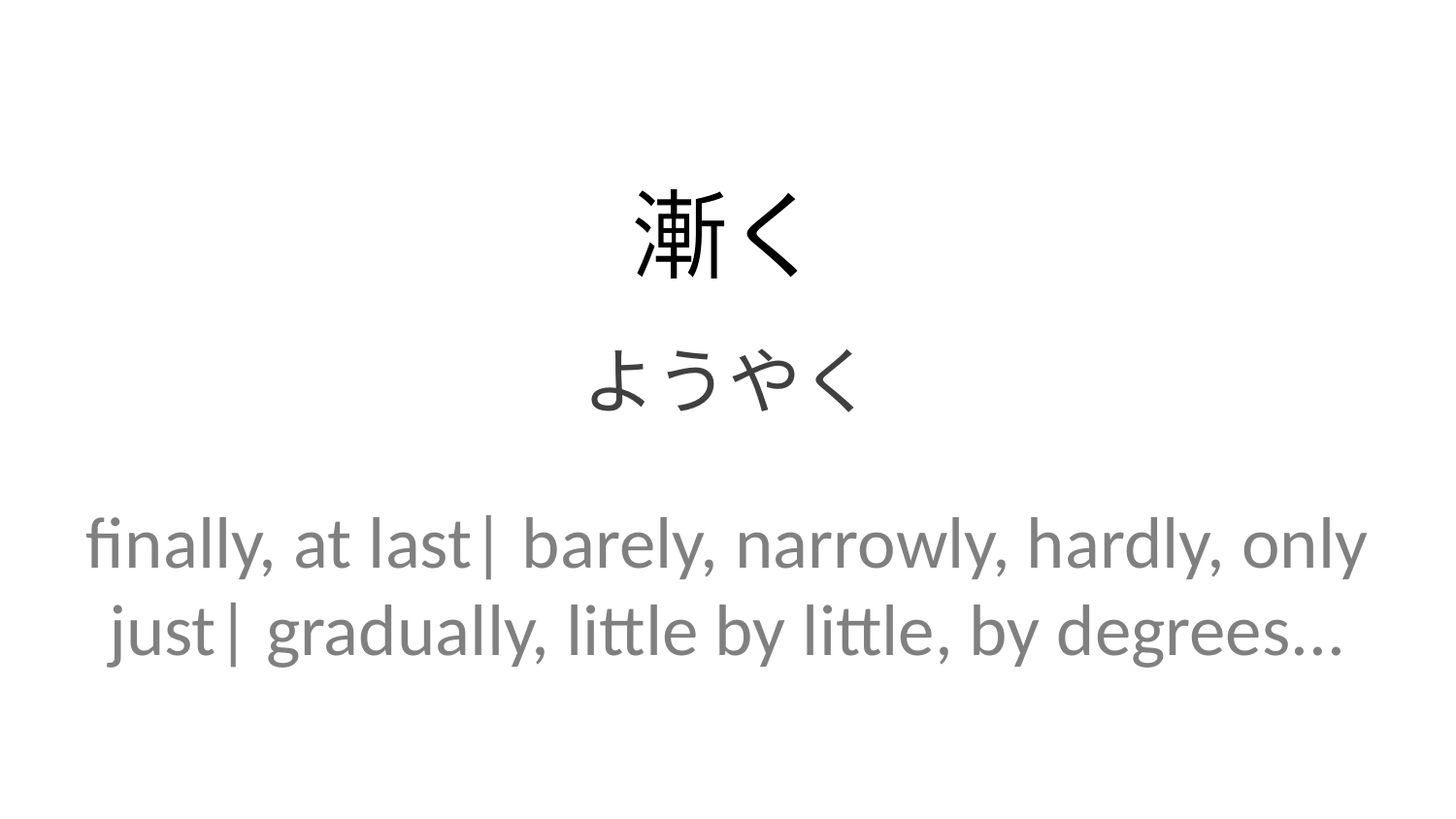

漸く

ようやく
finally, at last| barely, narrowly, hardly, only just| gradually, little by little, by degrees...